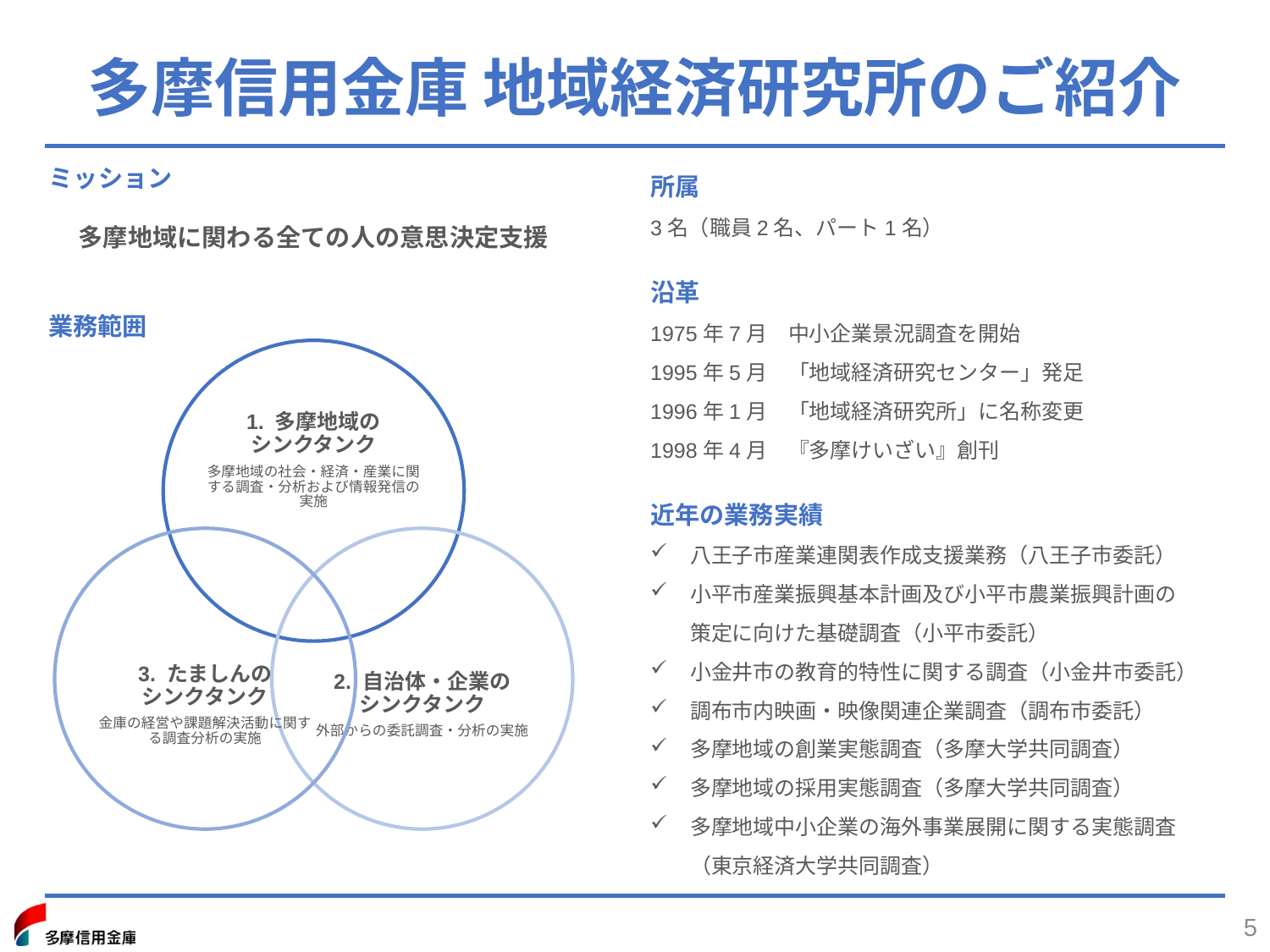

# 多摩信用金庫 地域経済研究所のご紹介
所属
3名（職員2名、パート1名）

沿革
1975年7月　中小企業景況調査を開始
1995年5月　「地域経済研究センター」発足
1996年1月　「地域経済研究所」に名称変更
1998年4月　『多摩けいざい』創刊

近年の業務実績
八王子市産業連関表作成支援業務（八王子市委託）
小平市産業振興基本計画及び小平市農業振興計画の
策定に向けた基礎調査（小平市委託）
小金井市の教育的特性に関する調査（小金井市委託）
調布市内映画・映像関連企業調査（調布市委託）
多摩地域の創業実態調査（多摩大学共同調査）
多摩地域の採用実態調査（多摩大学共同調査）
多摩地域中小企業の海外事業展開に関する実態調査
（東京経済大学共同調査）
ミッション
多摩地域に関わる全ての人の意思決定支援
業務範囲
1. 多摩地域の
シンクタンク
多摩地域の社会・経済・産業に関する調査・分析および情報発信の実施

2. 自治体・企業の
シンクタンク
外部からの委託調査・分析の実施

3. たましんの
シンクタンク
金庫の経営や課題解決活動に関する調査分析の実施
5